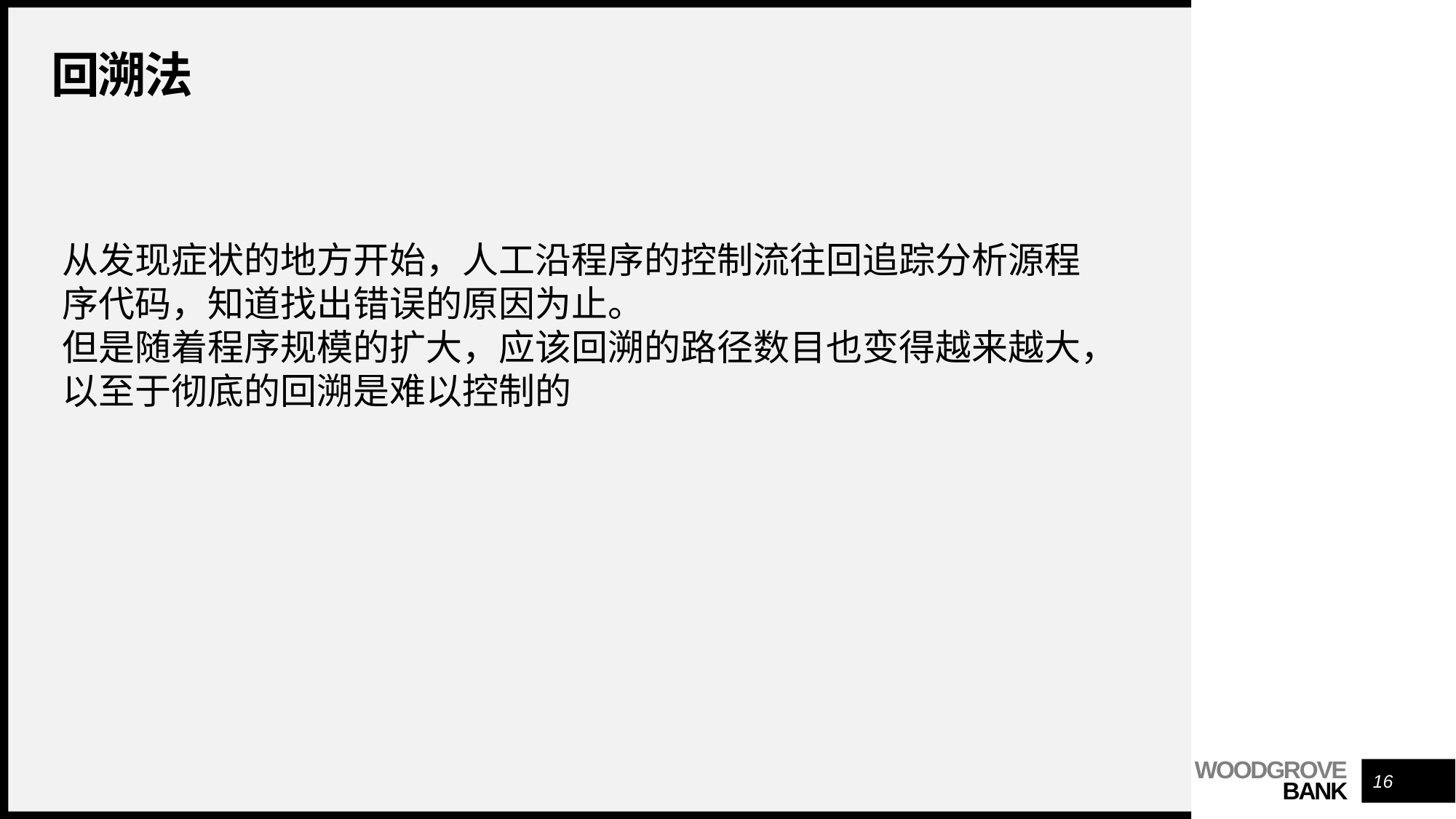

# 回溯法
从发现症状的地方开始，人工沿程序的控制流往回追踪分析源程序代码，知道找出错误的原因为止。
但是随着程序规模的扩大，应该回溯的路径数目也变得越来越大，以至于彻底的回溯是难以控制的
16